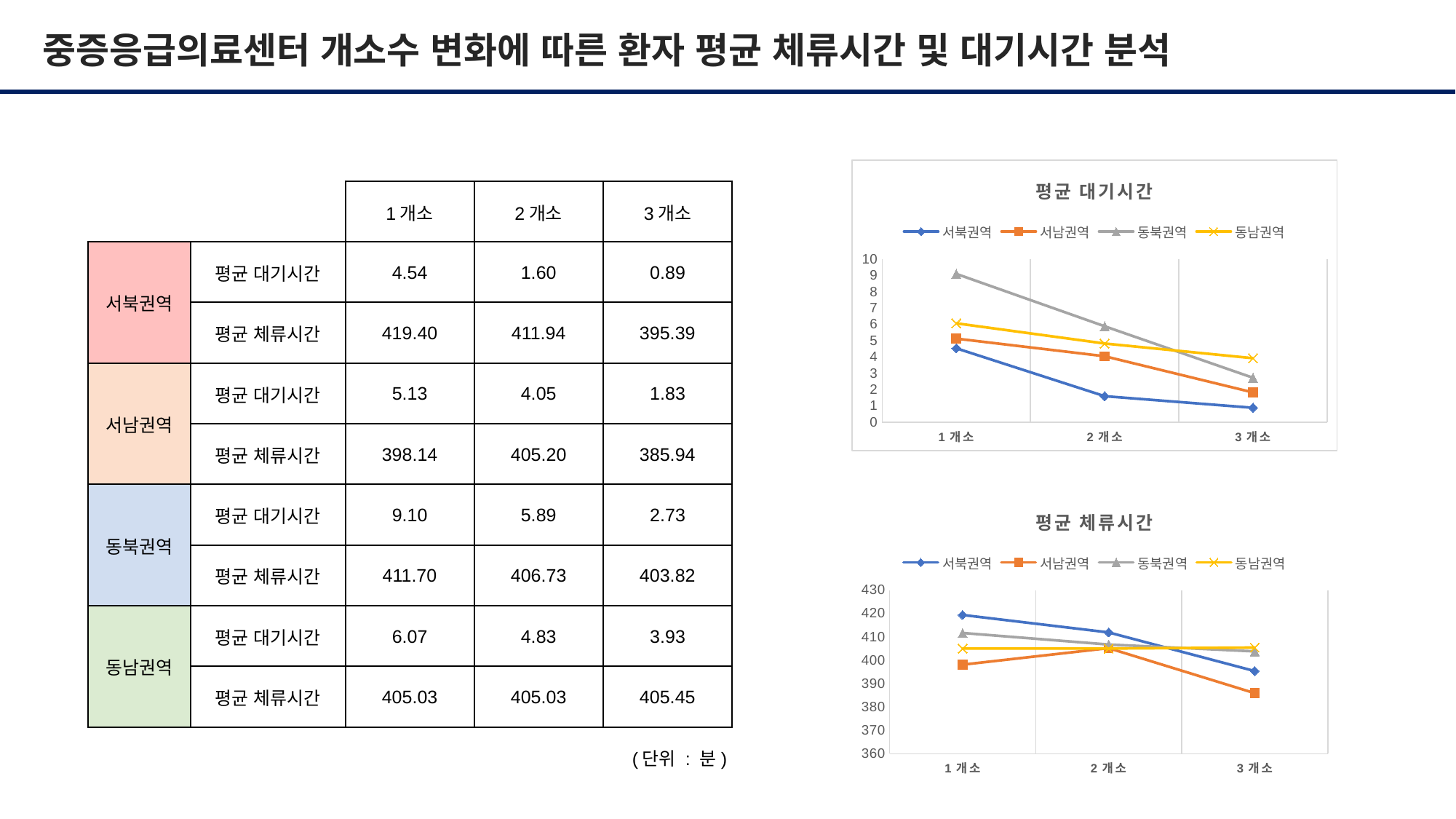

중증응급의료센터 개소수 변화에 따른 환자 평균 체류시간 및 대기시간 분석

### Chart: 평균 대기시간

| Category | 서북권역 | 서남권역 | 동북권역 | 동남권역 |
|---|---|---|---|---|
| 1개소 | 4.54 | 5.13 | 9.1 | 6.07 |
| 2개소 | 1.6 | 4.05 | 5.89 | 4.83 |
| 3개소 | 0.89 | 1.83 | 2.73 | 3.93 |
|  |  | 1개소 | 2개소 | 3개소 |
| --- | --- | --- | --- | --- |
| 서북권역 | 평균 대기시간 | 4.54 | 1.60 | 0.89 |
|  | 평균 체류시간 | 419.40 | 411.94 | 395.39 |
| 서남권역 | 평균 대기시간 | 5.13 | 4.05 | 1.83 |
|  | 평균 체류시간 | 398.14 | 405.20 | 385.94 |
| 동북권역 | 평균 대기시간 | 9.10 | 5.89 | 2.73 |
|  | 평균 체류시간 | 411.70 | 406.73 | 403.82 |
| 동남권역 | 평균 대기시간 | 6.07 | 4.83 | 3.93 |
|  | 평균 체류시간 | 405.03 | 405.03 | 405.45 |

### Chart: 평균 체류시간

| Category | 서북권역 | 서남권역 | 동북권역 | 동남권역 |
|---|---|---|---|---|
| 1개소 | 419.4 | 398.14 | 411.7 | 405.03 |
| 2개소 | 411.94 | 405.2 | 406.73 | 405.03 |
| 3개소 | 395.39 | 385.94 | 403.82 | 405.45 |
(단위 : 분)